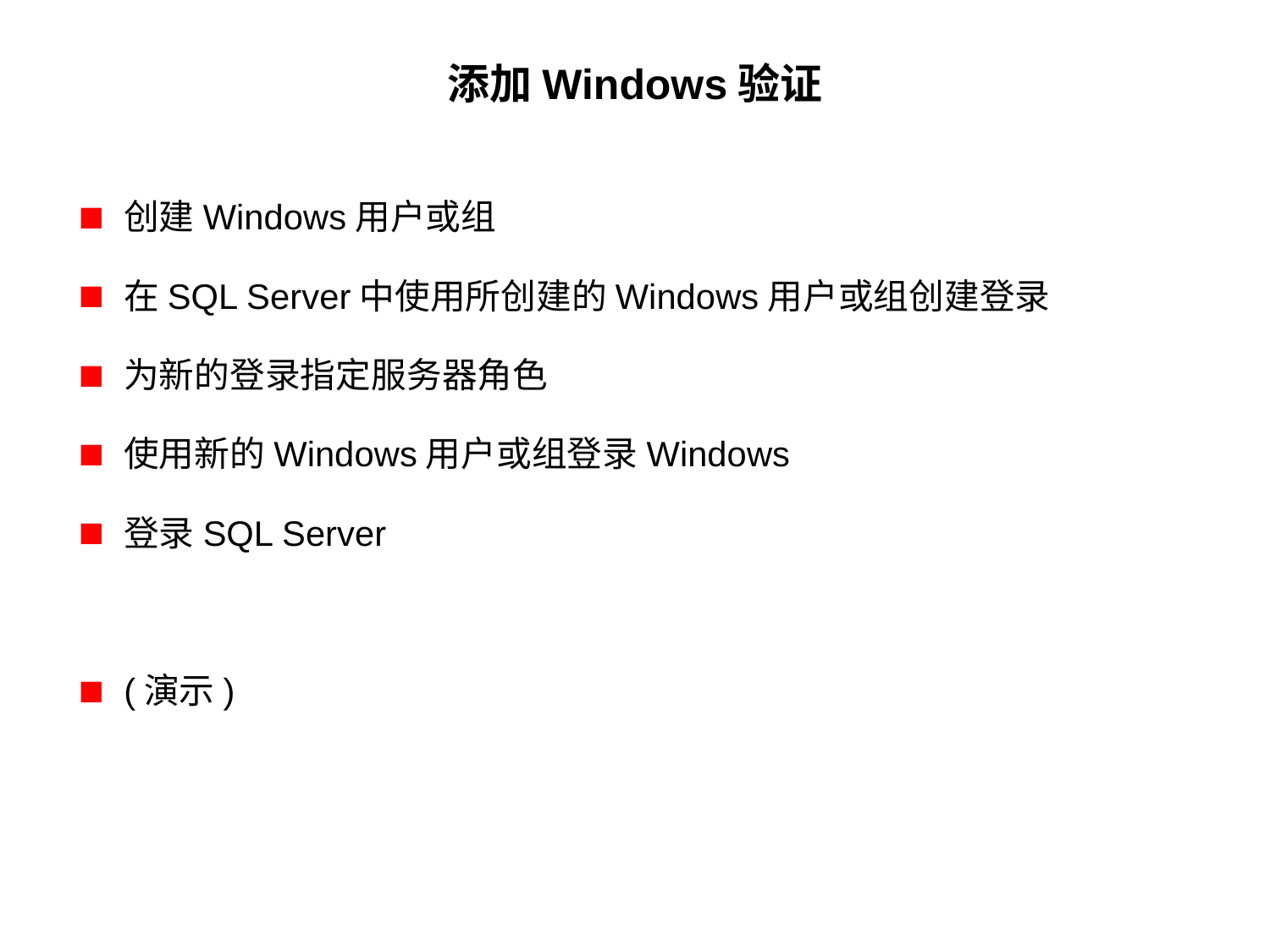

# 添加Windows验证
创建Windows用户或组
在SQL Server中使用所创建的Windows用户或组创建登录
为新的登录指定服务器角色
使用新的Windows用户或组登录Windows
登录SQL Server

(演示)